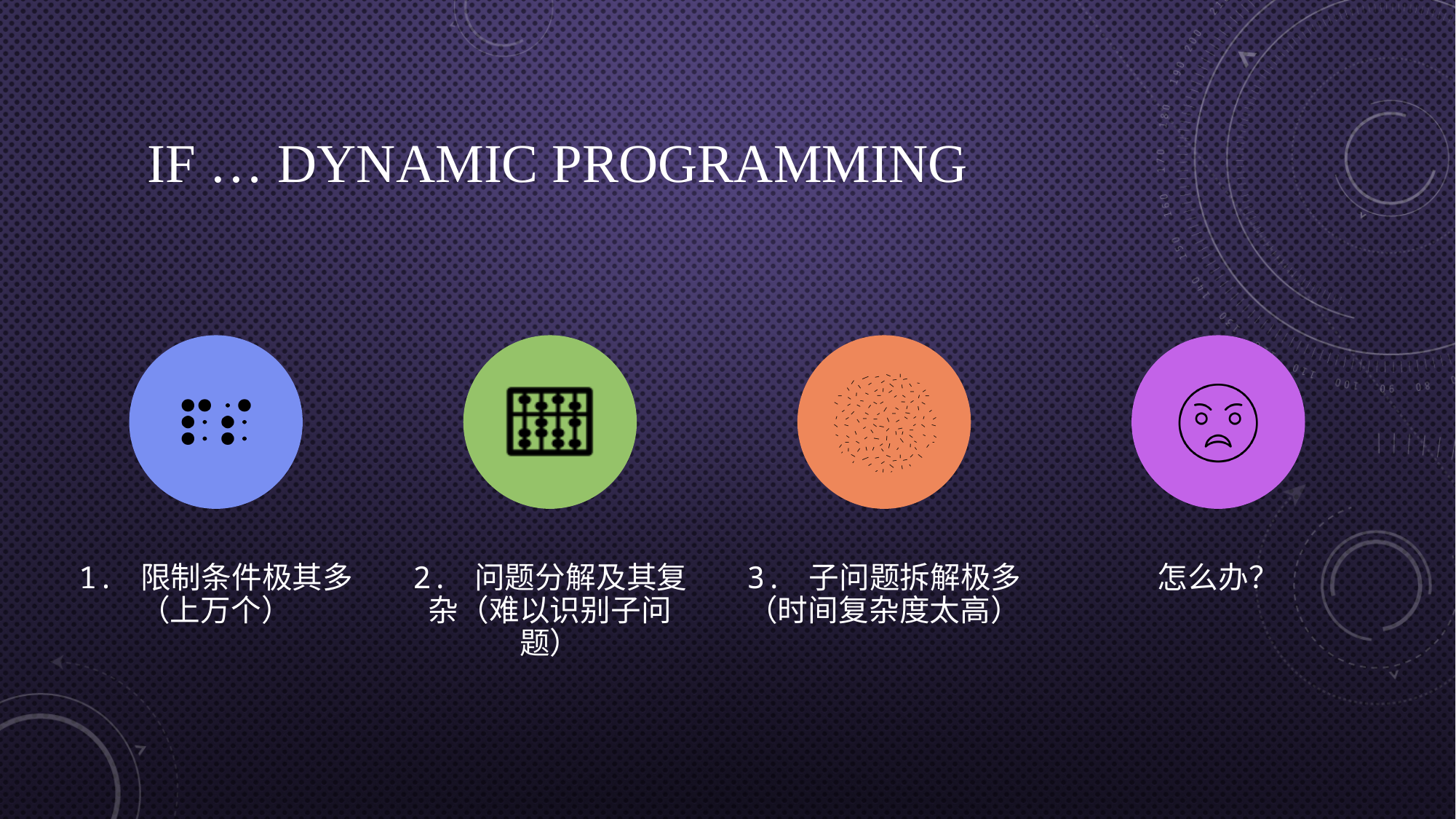

# If … Dynamic programming
1. 限制条件极其多（上万个）
2. 问题分解及其复杂（难以识别子问题）
3. 子问题拆解极多（时间复杂度太高）
怎么办？